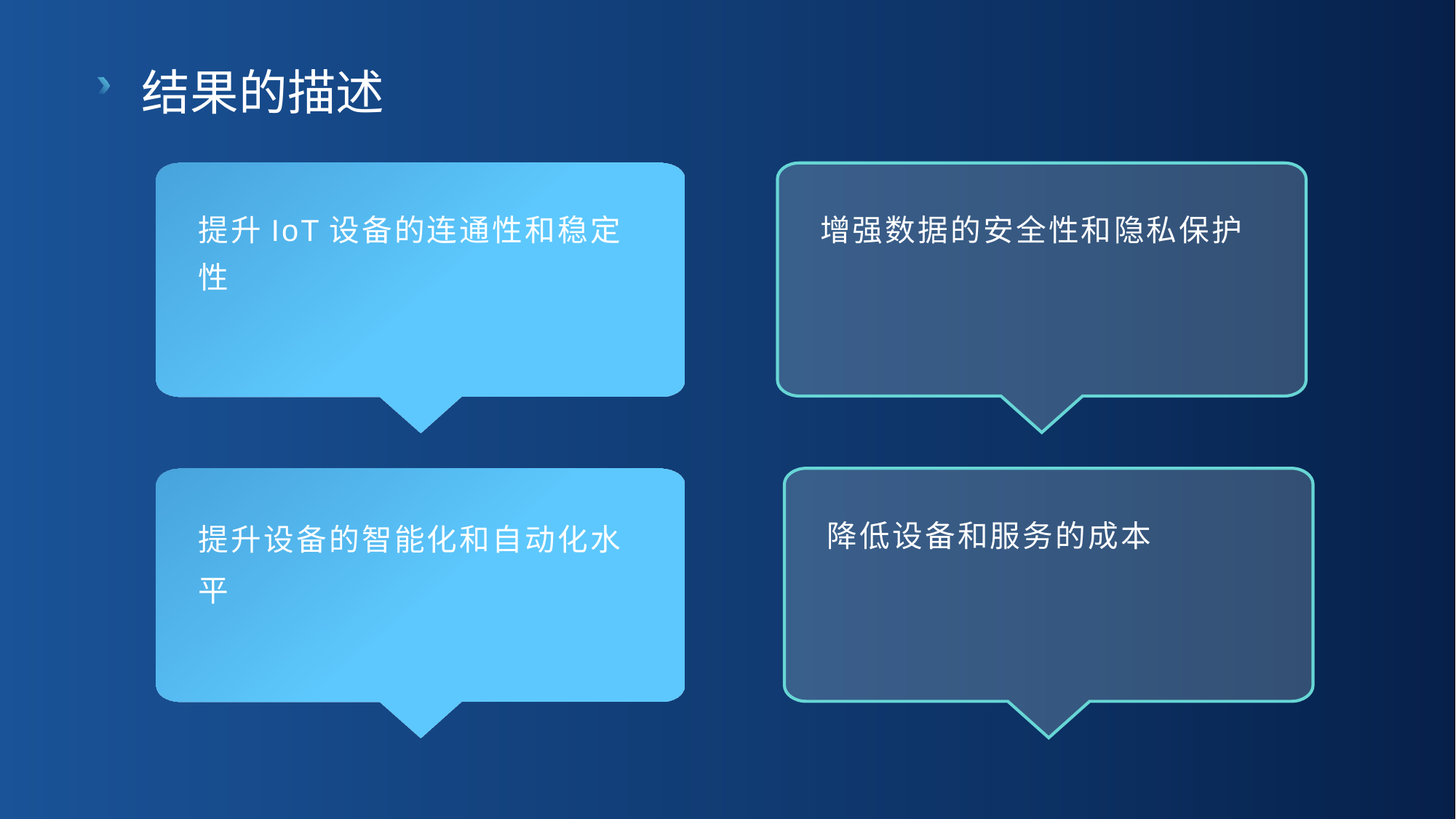

结果的描述

提升IoT设备的连通性和稳定性
增强数据的安全性和隐私保护

提升设备的智能化和自动化水平
降低设备和服务的成本